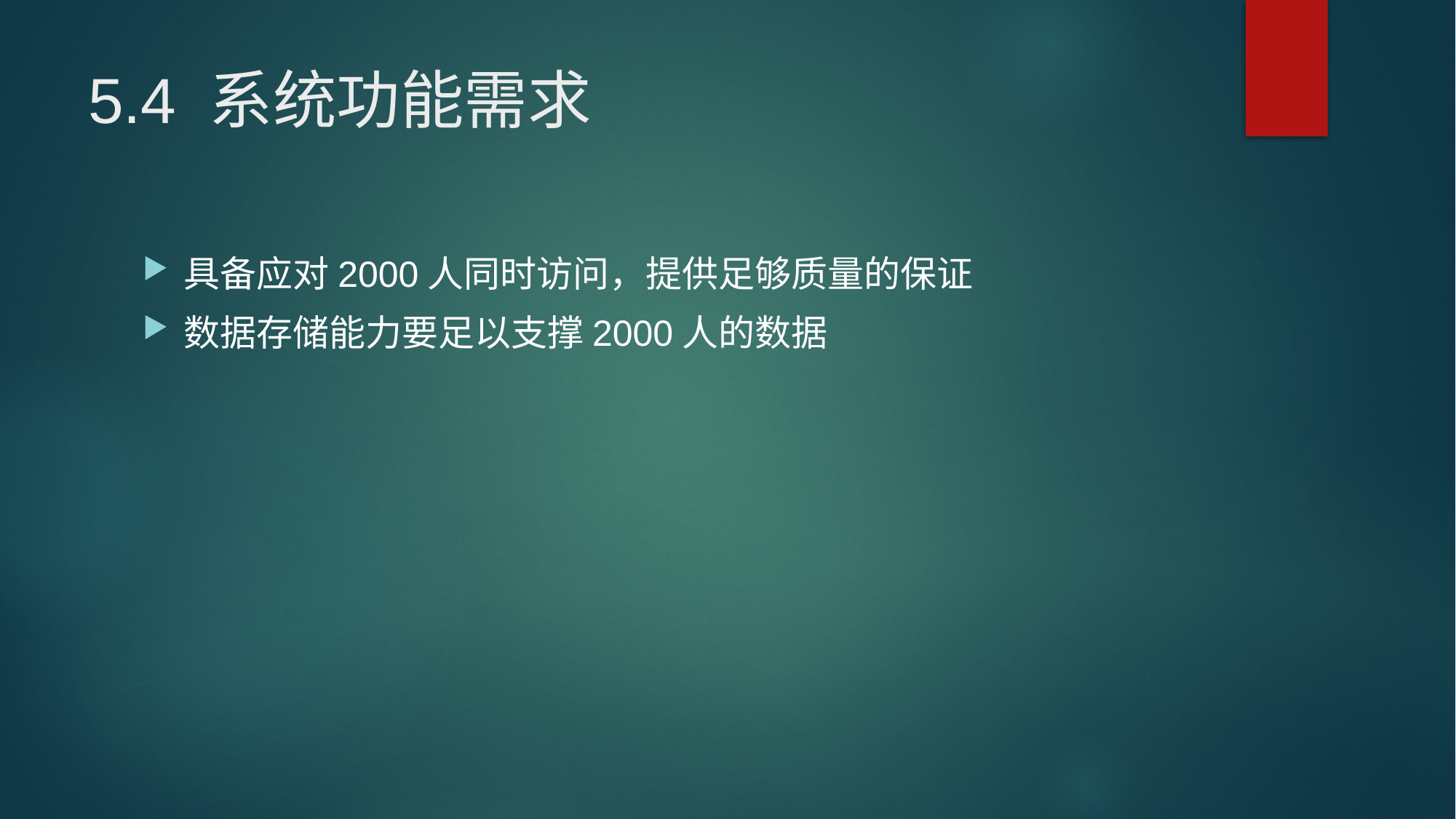

# 5.4 系统功能需求
具备应对2000人同时访问，提供足够质量的保证
数据存储能力要足以支撑2000人的数据